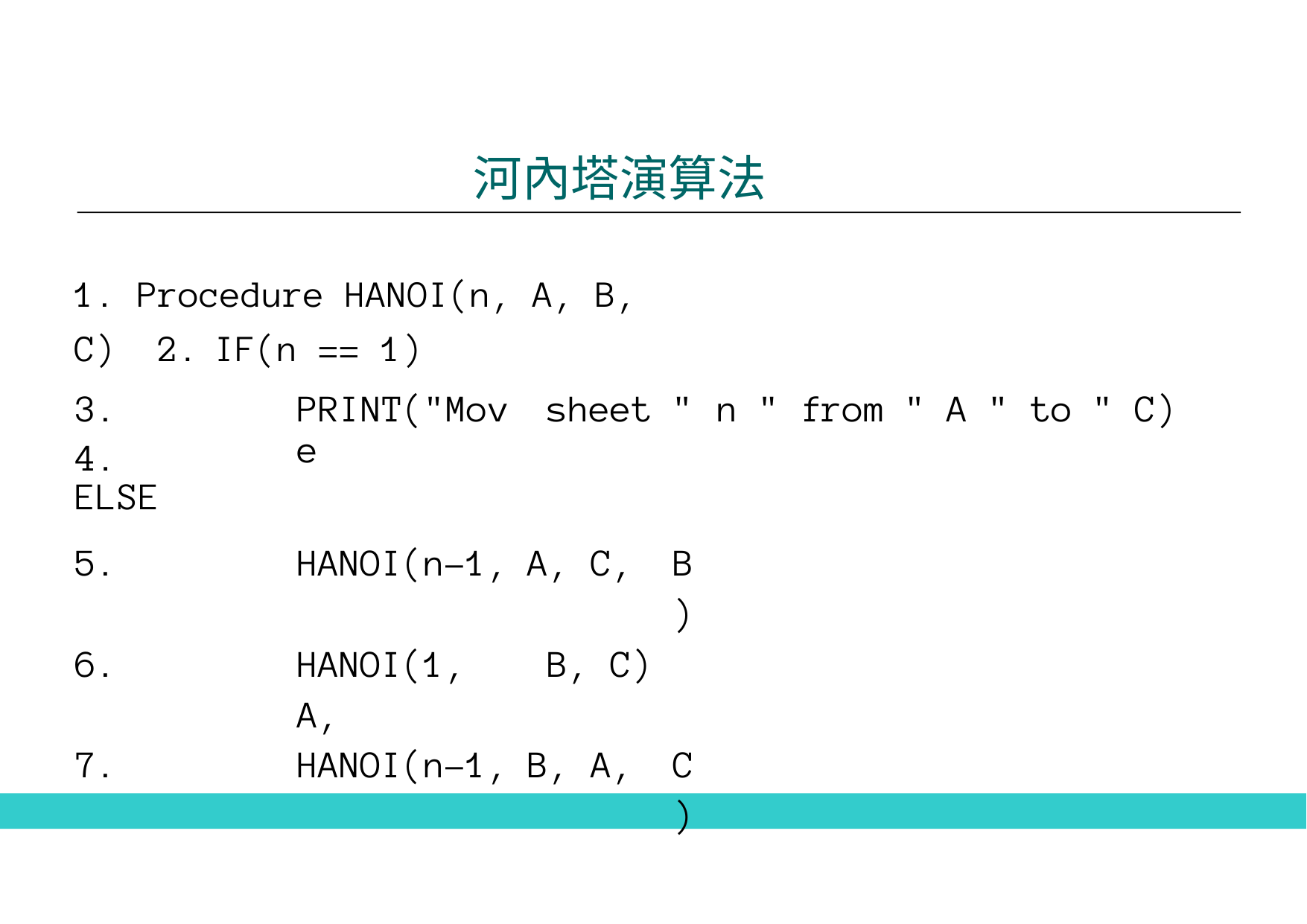

# 河內塔演算法
1. Procedure HANOI(n, A, B, C)  2.	IF(n == 1)
| 3. 4. ELSE | PRINT("Move | sheet | " | n | " | from | " | A | " | to | " | C) |
| --- | --- | --- | --- | --- | --- | --- | --- | --- | --- | --- | --- | --- |
| 5. | HANOI(n-1, | A, C, | B) |  |  |  |  |  |  |  |  |  |
| 6. | HANOI(1, A, | B, C) |  |  |  |  |  |  |  |  |  |  |
| 7. | HANOI(n-1, | B, A, | C) |  |  |  |  |  |  |  |  |  |